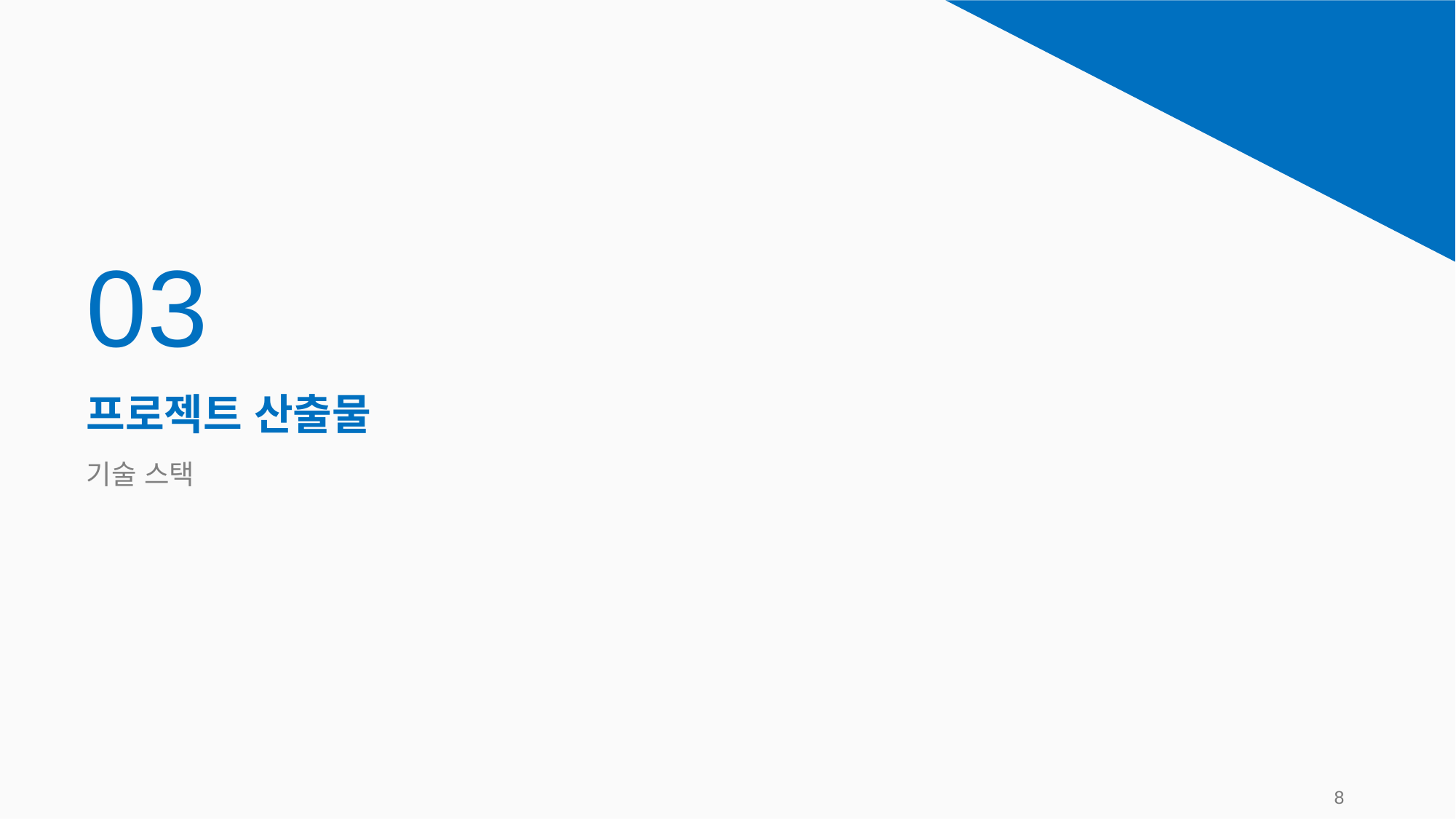

| 03 |
| --- |
| 프로젝트 산출물 |
| 기술 스택 |
|  |
8